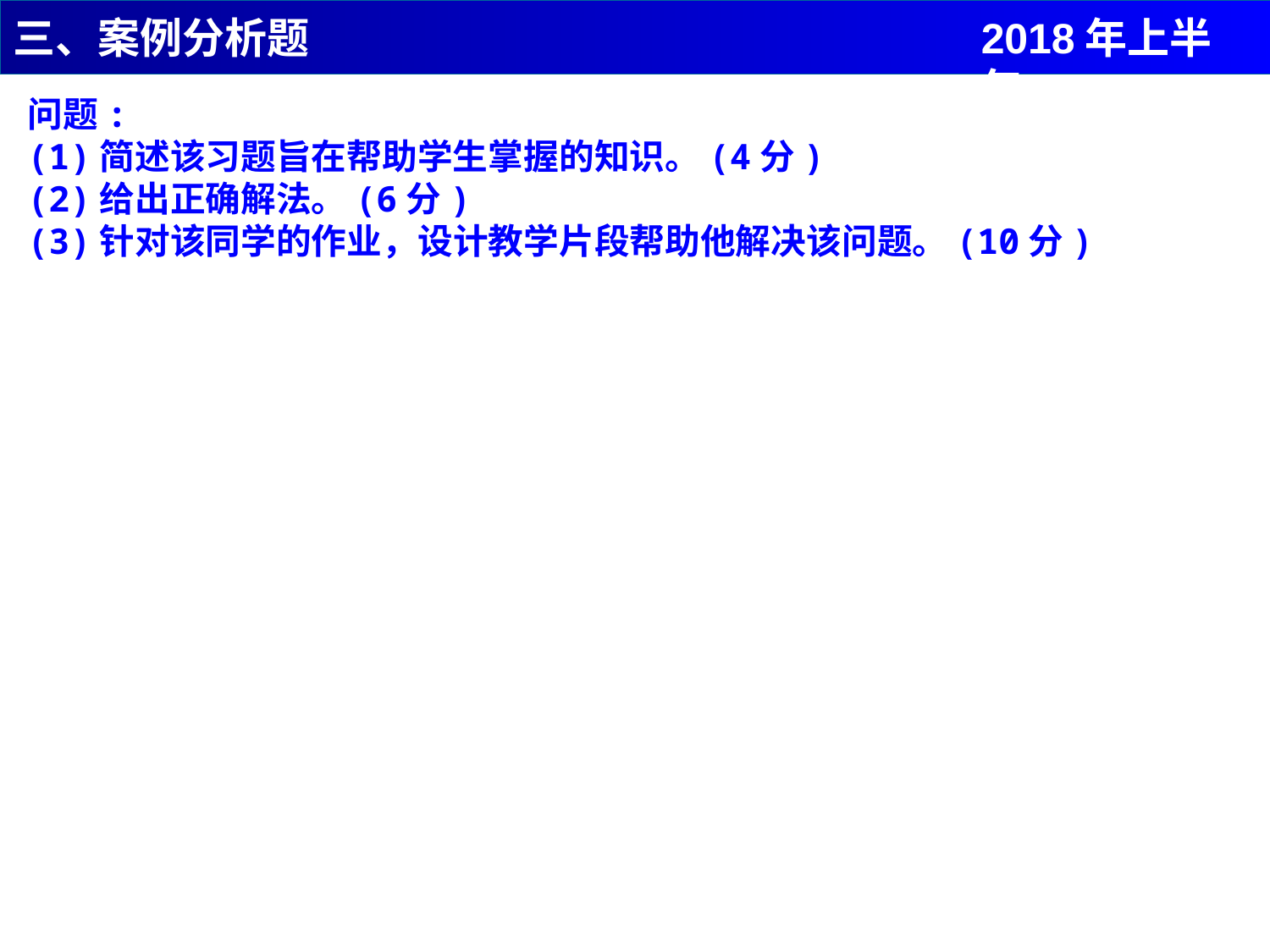

三、案例分析题
2018年上半年
问题:
(1)简述该习题旨在帮助学生掌握的知识。(4分)
(2)给出正确解法。(6分)
(3)针对该同学的作业，设计教学片段帮助他解决该问题。(10分)